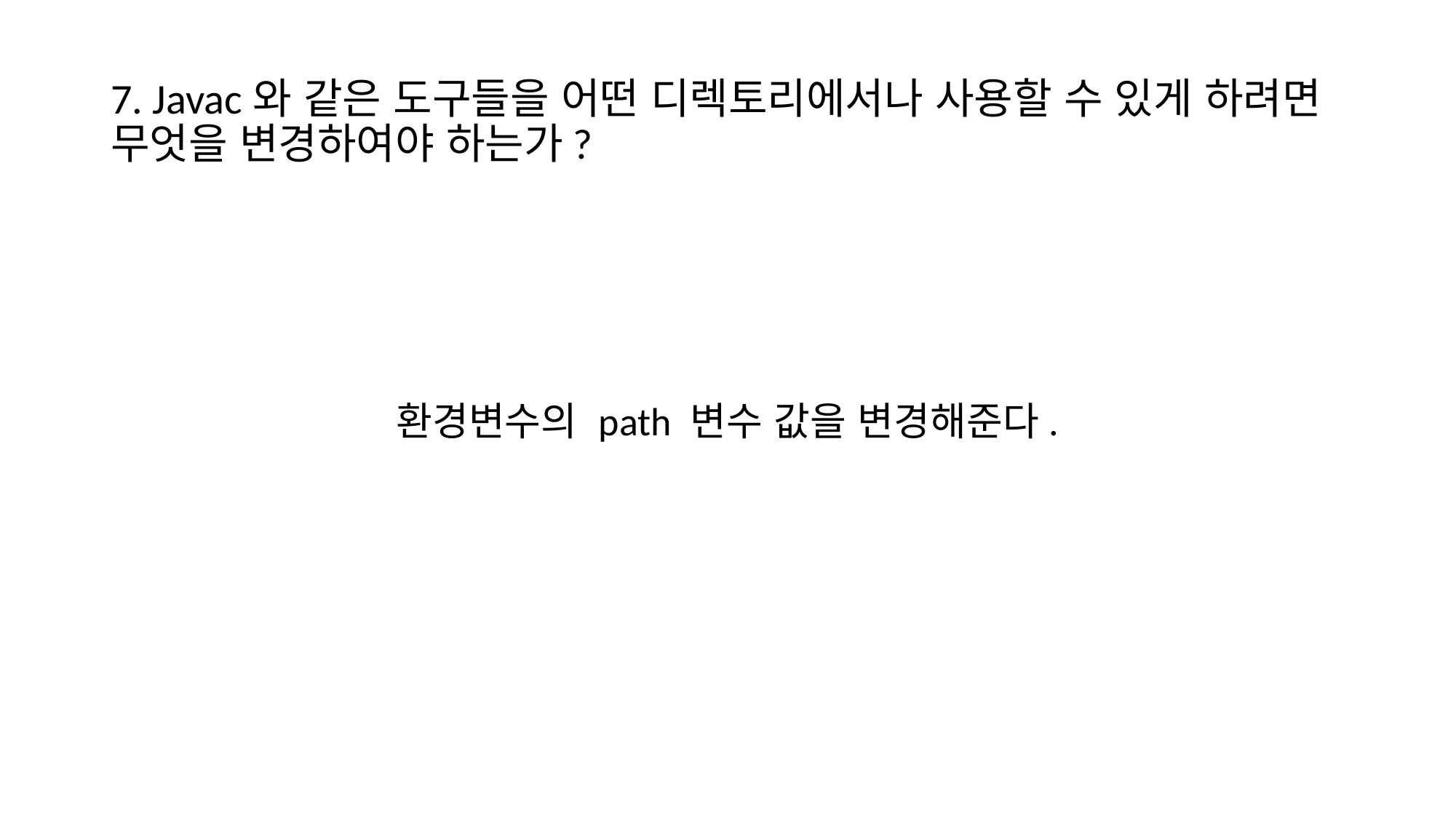

# 7. Javac와 같은 도구들을 어떤 디렉토리에서나 사용할 수 있게 하려면 무엇을 변경하여야 하는가?

환경변수의 path 변수 값을 변경해준다.